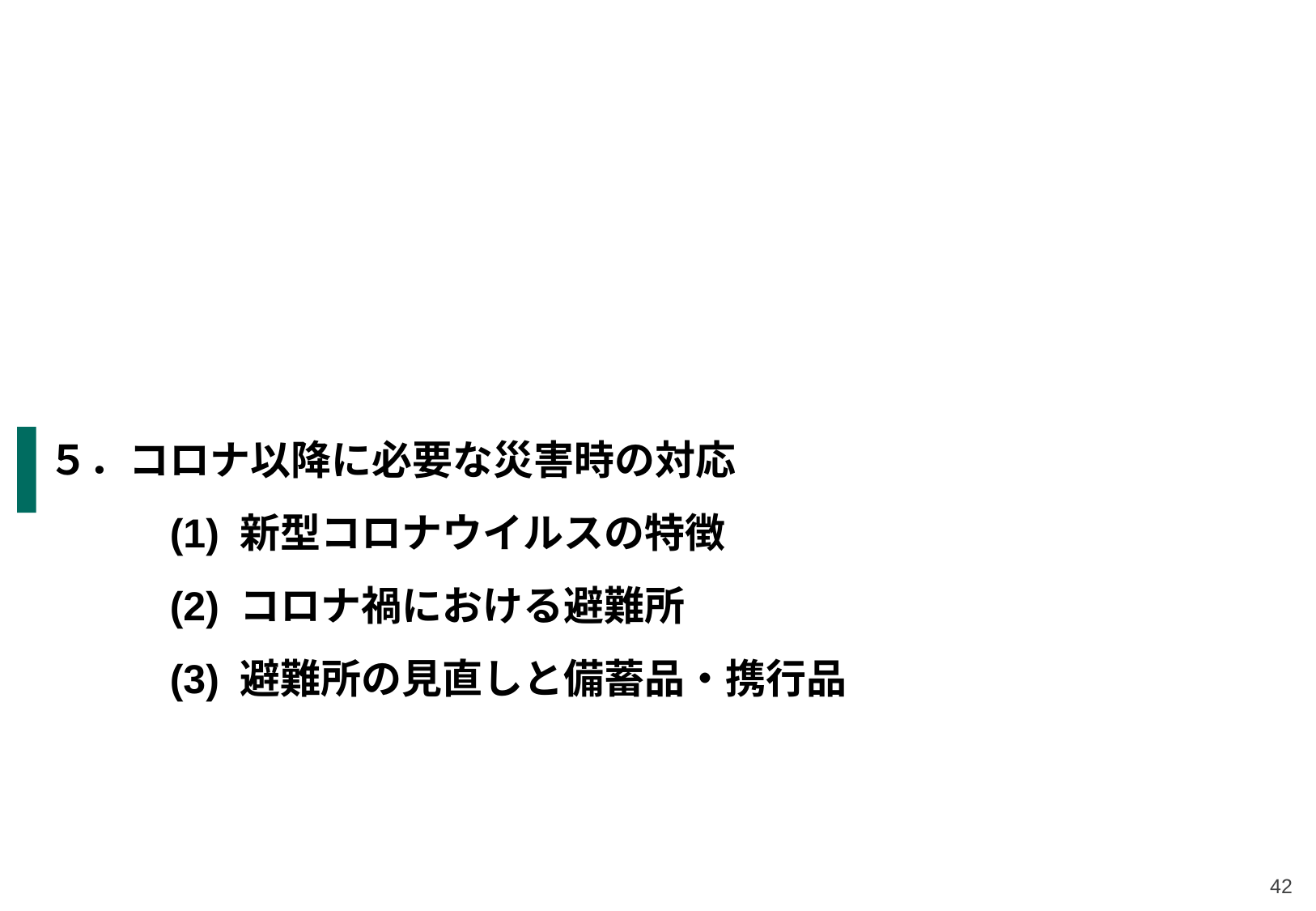

42
# ５．コロナ以降に必要な災害時の対応 (1) 新型コロナウイルスの特徴 (2) コロナ禍における避難所 (3) 避難所の見直しと備蓄品・携行品